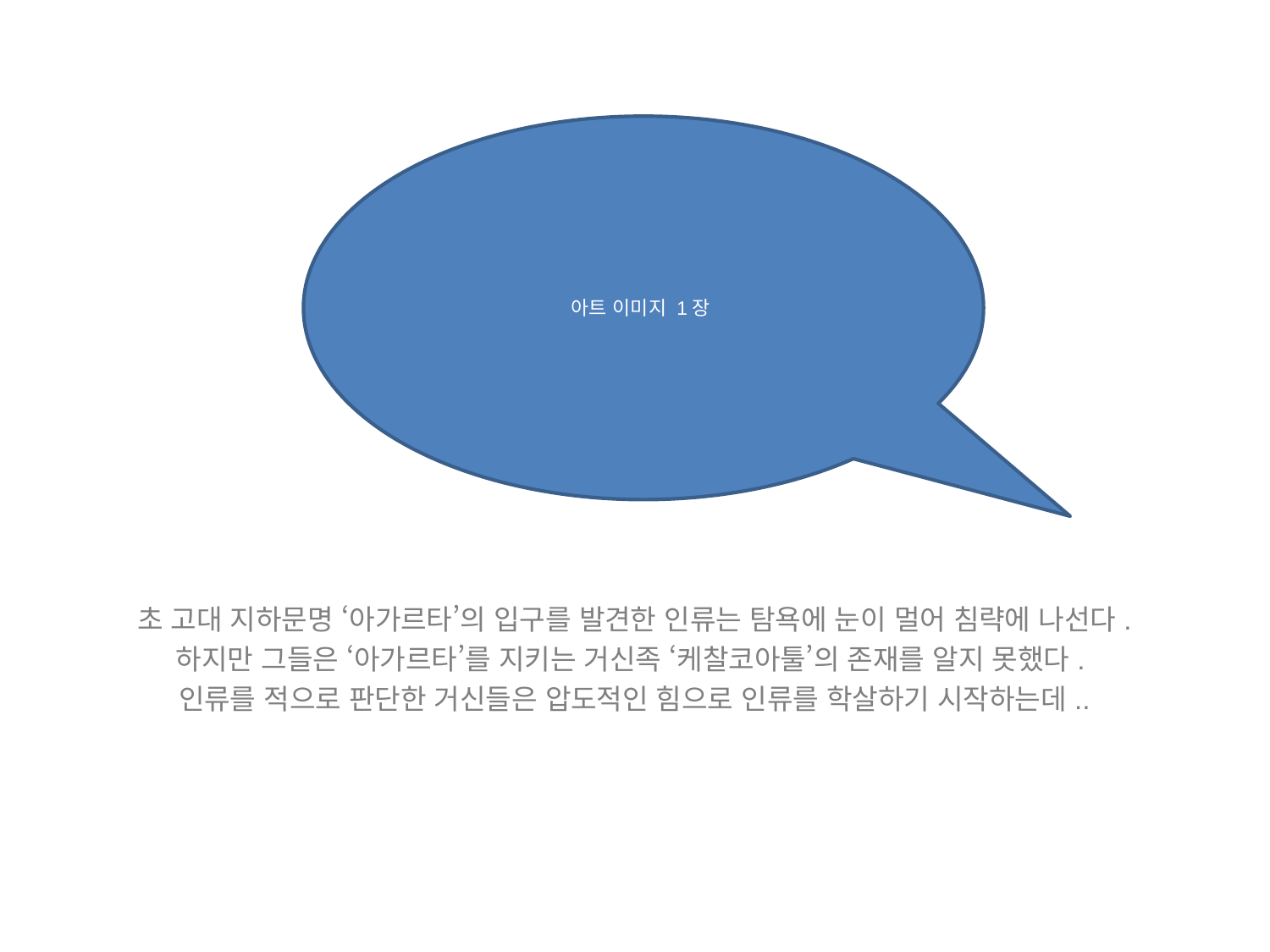

아트 이미지 1장
초 고대 지하문명 ‘아가르타’의 입구를 발견한 인류는 탐욕에 눈이 멀어 침략에 나선다.
하지만 그들은 ‘아가르타’를 지키는 거신족 ‘케찰코아툴’의 존재를 알지 못했다.
인류를 적으로 판단한 거신들은 압도적인 힘으로 인류를 학살하기 시작하는데..